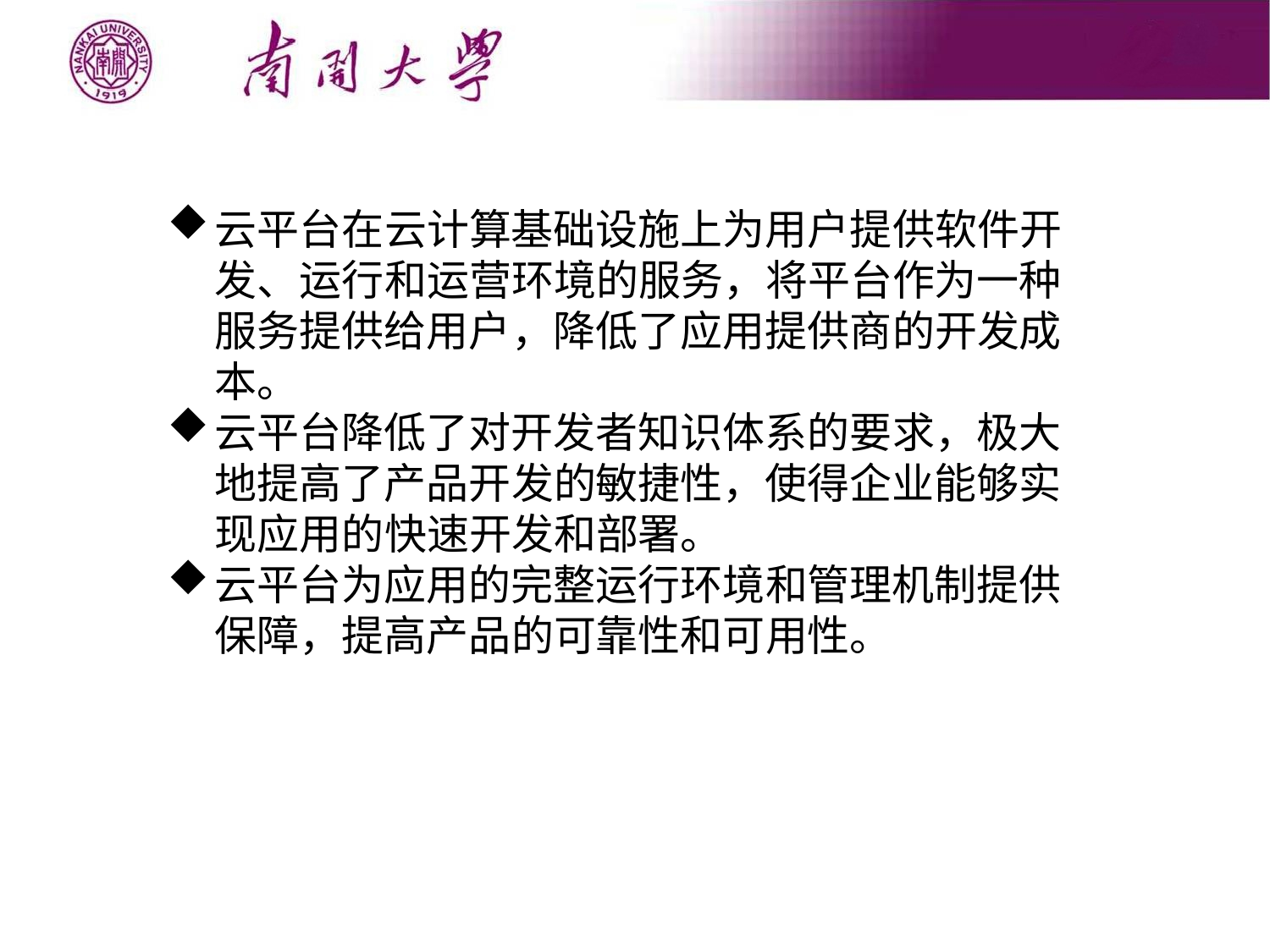

云平台在云计算基础设施上为用户提供软件开发、运行和运营环境的服务，将平台作为一种服务提供给用户，降低了应用提供商的开发成本。
云平台降低了对开发者知识体系的要求，极大地提高了产品开发的敏捷性，使得企业能够实现应用的快速开发和部署。
云平台为应用的完整运行环境和管理机制提供保障，提高产品的可靠性和可用性。